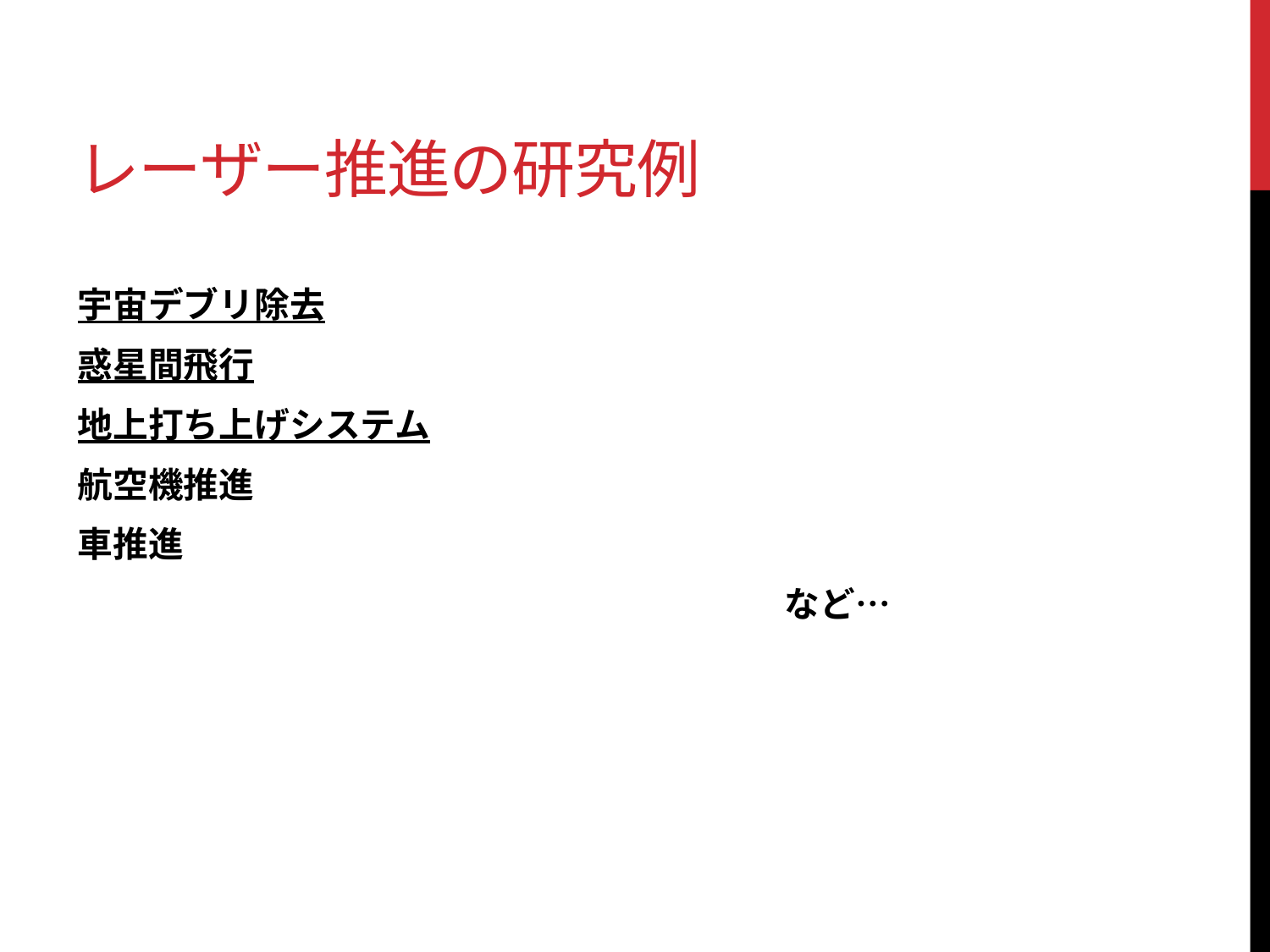

# レーザー推進の研究例
宇宙デブリ除去
惑星間飛行
地上打ち上げシステム
航空機推進
車推進
　　　　　　　　　　　　　　　　　　　　など…